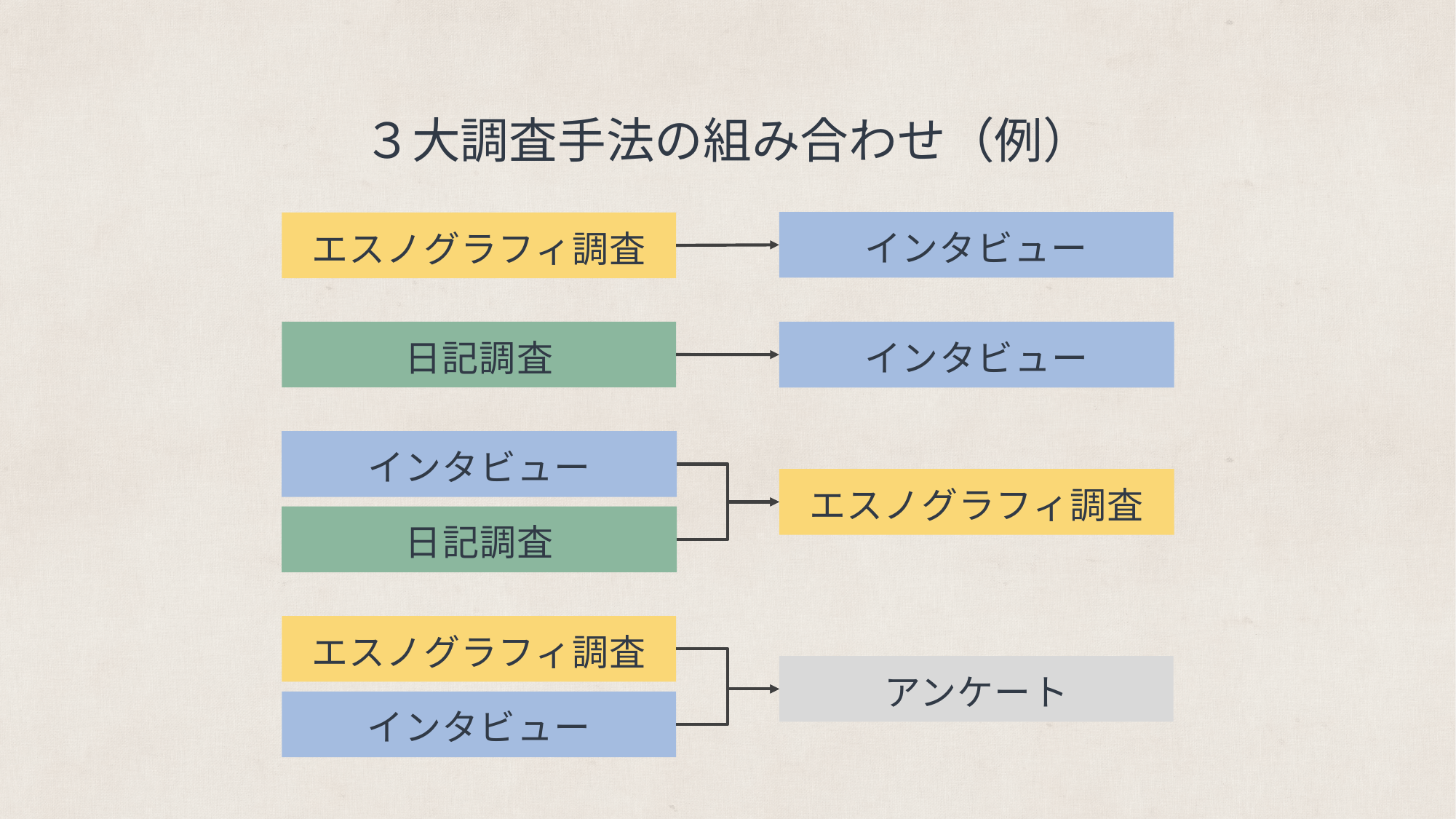

３大調査手法の組み合わせ（例）
インタビュー
エスノグラフィ調査
日記調査
インタビュー
インタビュー
エスノグラフィ調査
日記調査
エスノグラフィ調査
アンケート
インタビュー